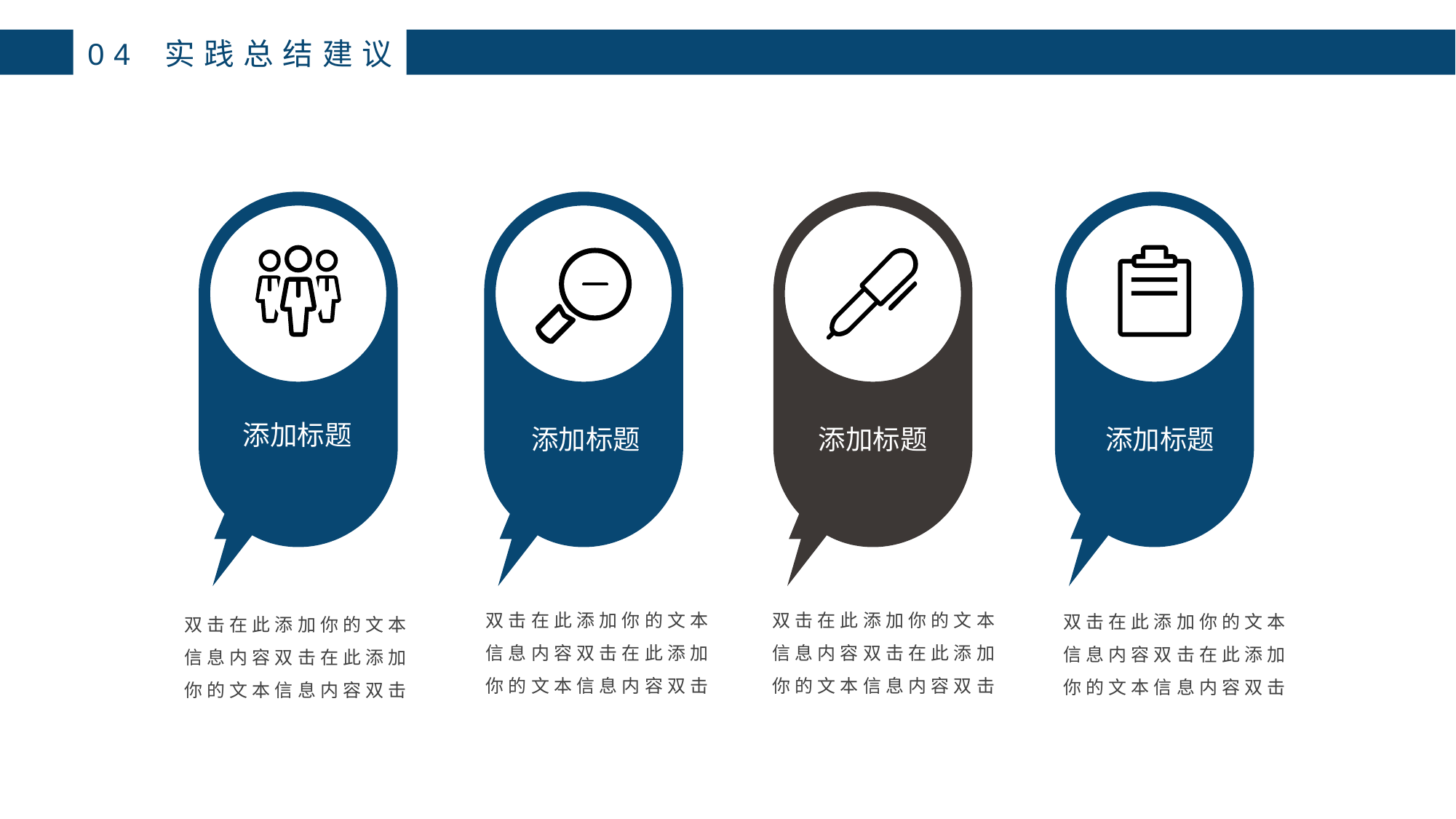

04 实践总结建议

添加标题
添加标题
添加标题
添加标题
双击在此添加你的文本信息内容双击在此添加你的文本信息内容双击
双击在此添加你的文本信息内容双击在此添加你的文本信息内容双击
双击在此添加你的文本信息内容双击在此添加你的文本信息内容双击
双击在此添加你的文本信息内容双击在此添加你的文本信息内容双击